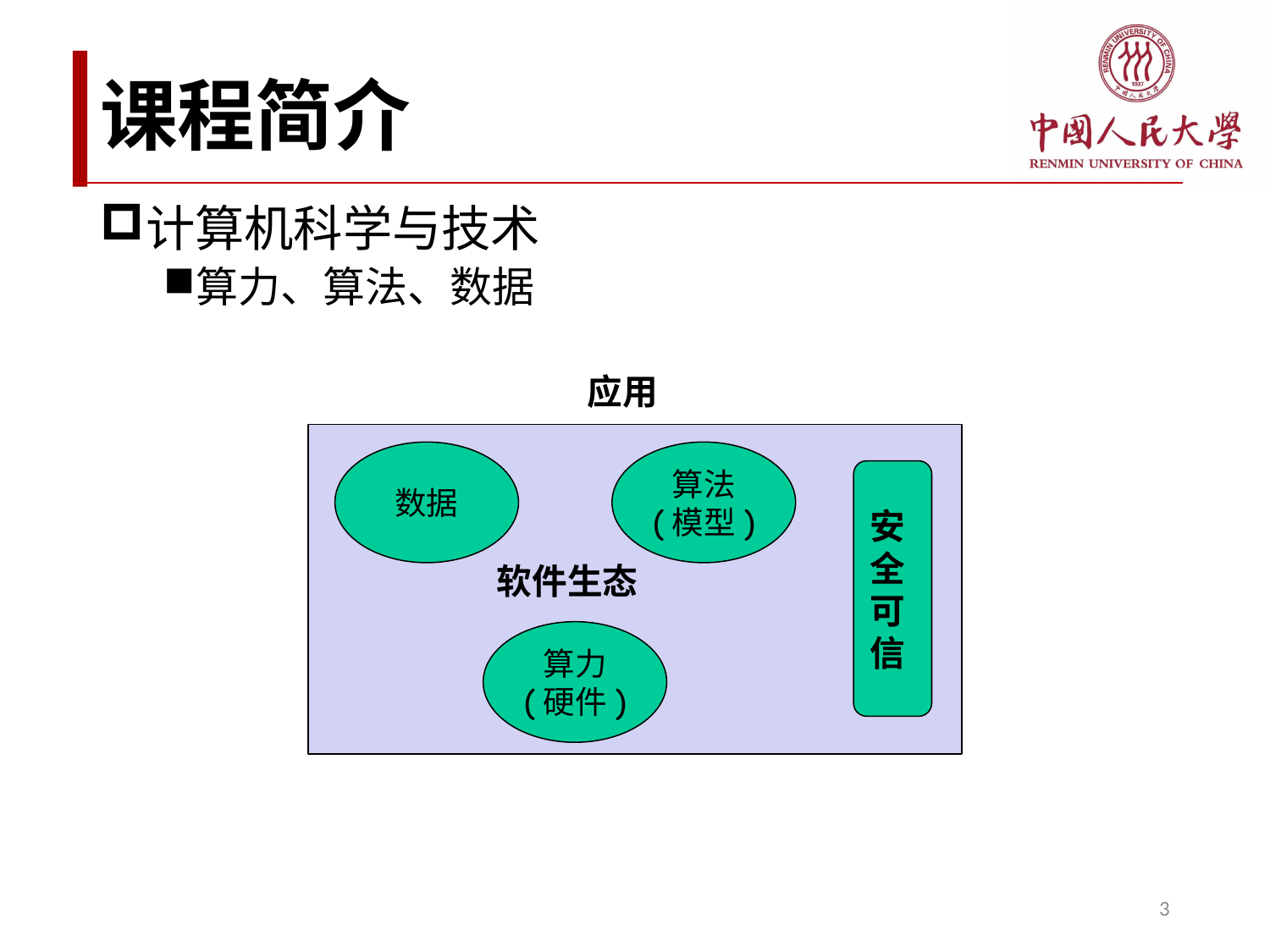

# 课程简介
计算机科学与技术
算力、算法、数据
应用

数据
算法
(模型)
安全
可信
软件生态
算力
(硬件)
3